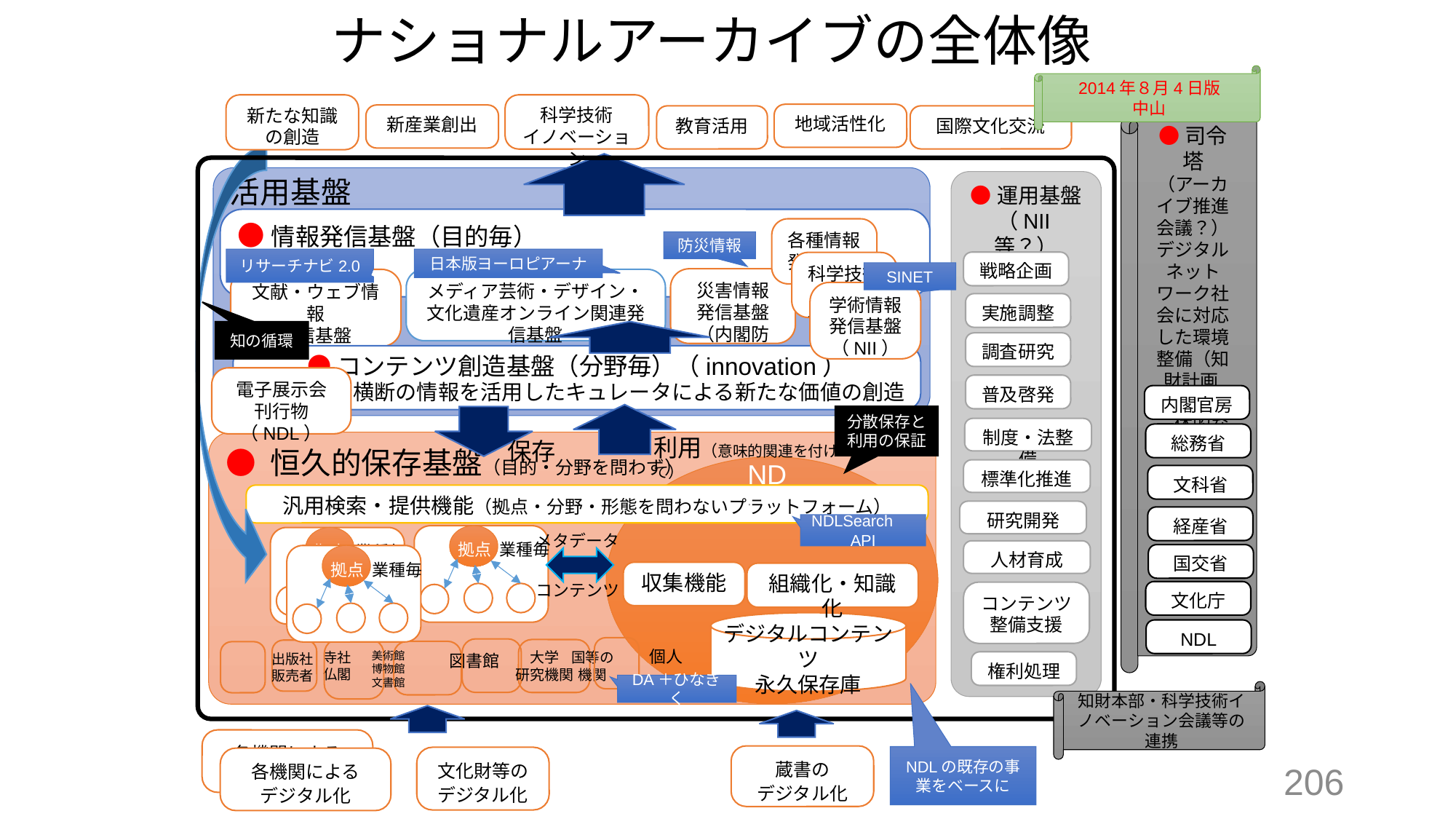

# ナショナルアーカイブの全体像
2014年８月4日版
中山
新たな知識の創造
科学技術
イノベーション
●司令塔
（アーカイブ推進会議？）
デジタルネットワーク社会に対応した環境整備（知財計画2014）の一体的な実現

地域活性化
新産業創出
教育活用
国際文化交流

活用基盤
●運用基盤
（NII等？）
●情報発信基盤（目的毎）
各種情報
発信基盤
防災情報
リサーチナビ2.0
日本版ヨーロピアーナ
戦略企画
科学技術情報
発信基盤

SINET
災害情報
発信基盤
（内閣防災）
文献・ウェブ情報
発信基盤
（NDL）
メディア芸術・デザイン・文化遺産オンライン関連発信基盤
（文化庁）
学術情報
発信基盤
（NII）
実施調整
知の循環
調査研究
●コンテンツ創造基盤（分野毎）（innovation）
分野横断の情報を活用したキュレータによる新たな価値の創造
電子展示会
調査報告書等の刊行

電子展示会
刊行物（NDL）
普及啓発

内閣官房
分散保存と
利用の保証
制度・法整備
総務省
利用（意味的関連を付けて）
保存
● 恒久的保存基盤（目的・分野を問わず）
NDL

標準化推進
文科省
汎用検索・提供機能（拠点・分野・形態を問わないプラットフォーム）
研究開発
経産省
NDLSearch　API
メタデータ

拠点
業種毎

拠点
業種毎

人材育成
国交省

拠点
業種毎

収集機能
組織化・知識化
コンテンツ
文化庁
コンテンツ
整備支援
デジタルコンテンツ
永久保存庫
NDL
個人
美術館
博物館
文書館
大学
研究機関
国等の
機関
寺社
仏閣
図書館
出版社
販売者
権利処理
DA＋ひなぎく
知財本部・科学技術イノベーション会議等の連携

各機関による
デジタル化
蔵書の
デジタル化
NDLの既存の事業をベースに
文化財等の
デジタル化
各機関による
デジタル化
206